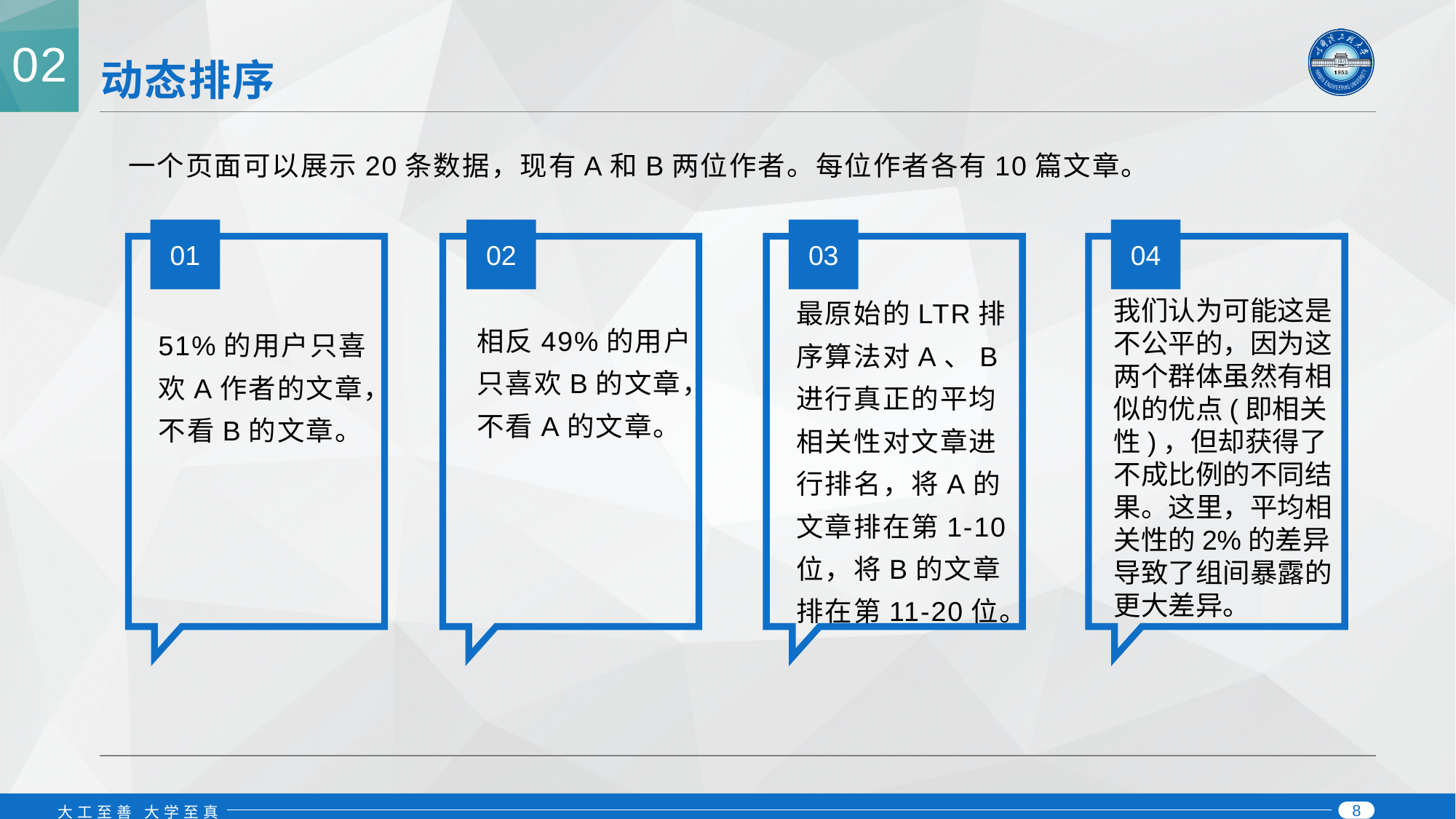

02
# 动态排序
一个页面可以展示20条数据，现有A和B两位作者。每位作者各有10篇文章。
01

51%的用户只喜欢A作者的文章，不看B的文章。
02

相反49%的用户只喜欢B的文章，不看A的文章。

03

最原始的LTR排序算法对A、B进行真正的平均相关性对文章进行排名，将A的文章排在第1-10位，将B的文章排在第11-20位。
04

我们认为可能这是不公平的，因为这两个群体虽然有相似的优点(即相关性)，但却获得了不成比例的不同结果。这里，平均相关性的2%的差异导致了组间暴露的更大差异。